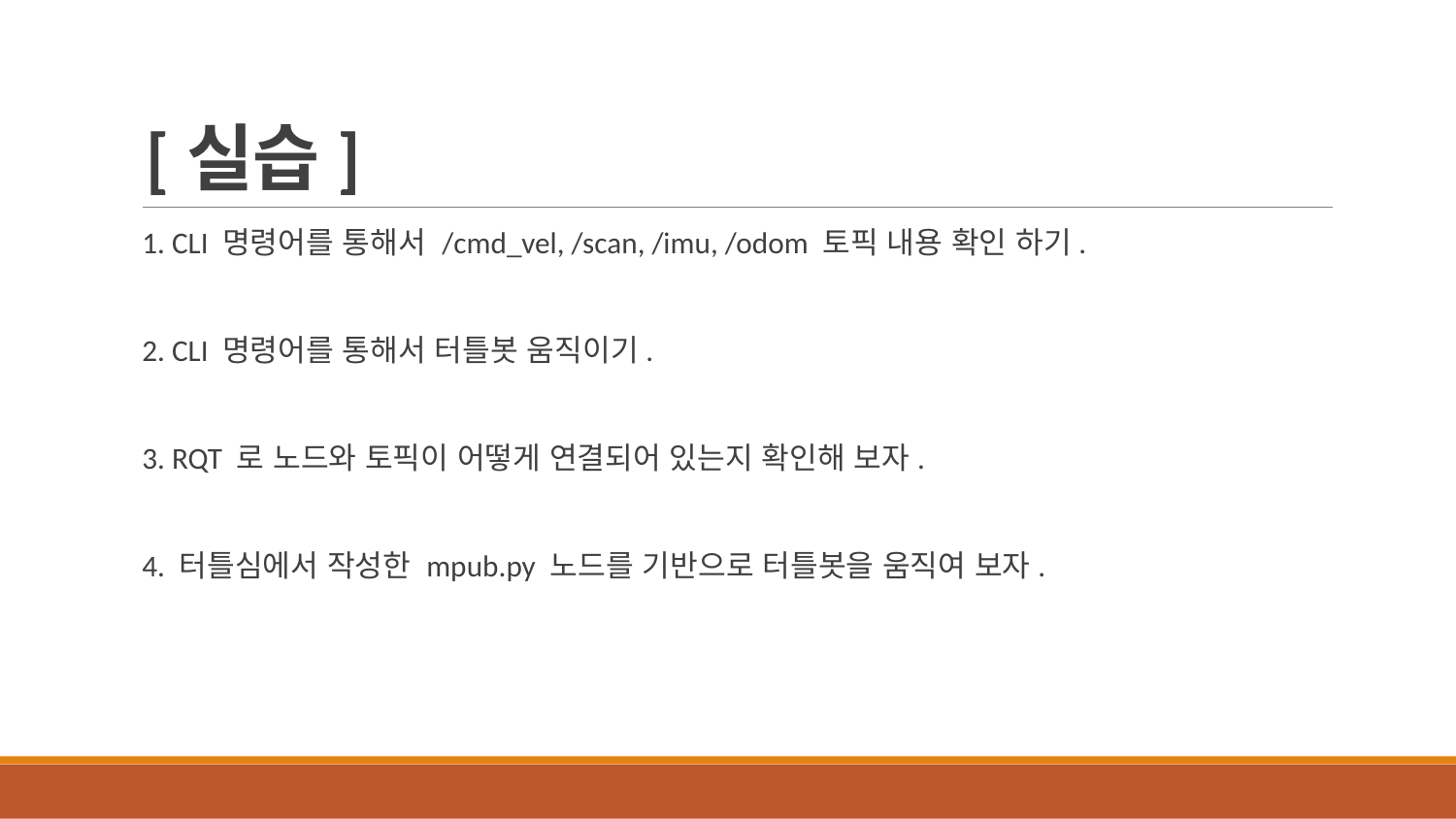

# [실습]
1. CLI 명령어를 통해서 /cmd_vel, /scan, /imu, /odom 토픽 내용 확인 하기.

2. CLI 명령어를 통해서 터틀봇 움직이기.

3. RQT 로 노드와 토픽이 어떻게 연결되어 있는지 확인해 보자.

4. 터틀심에서 작성한 mpub.py 노드를 기반으로 터틀봇을 움직여 보자.